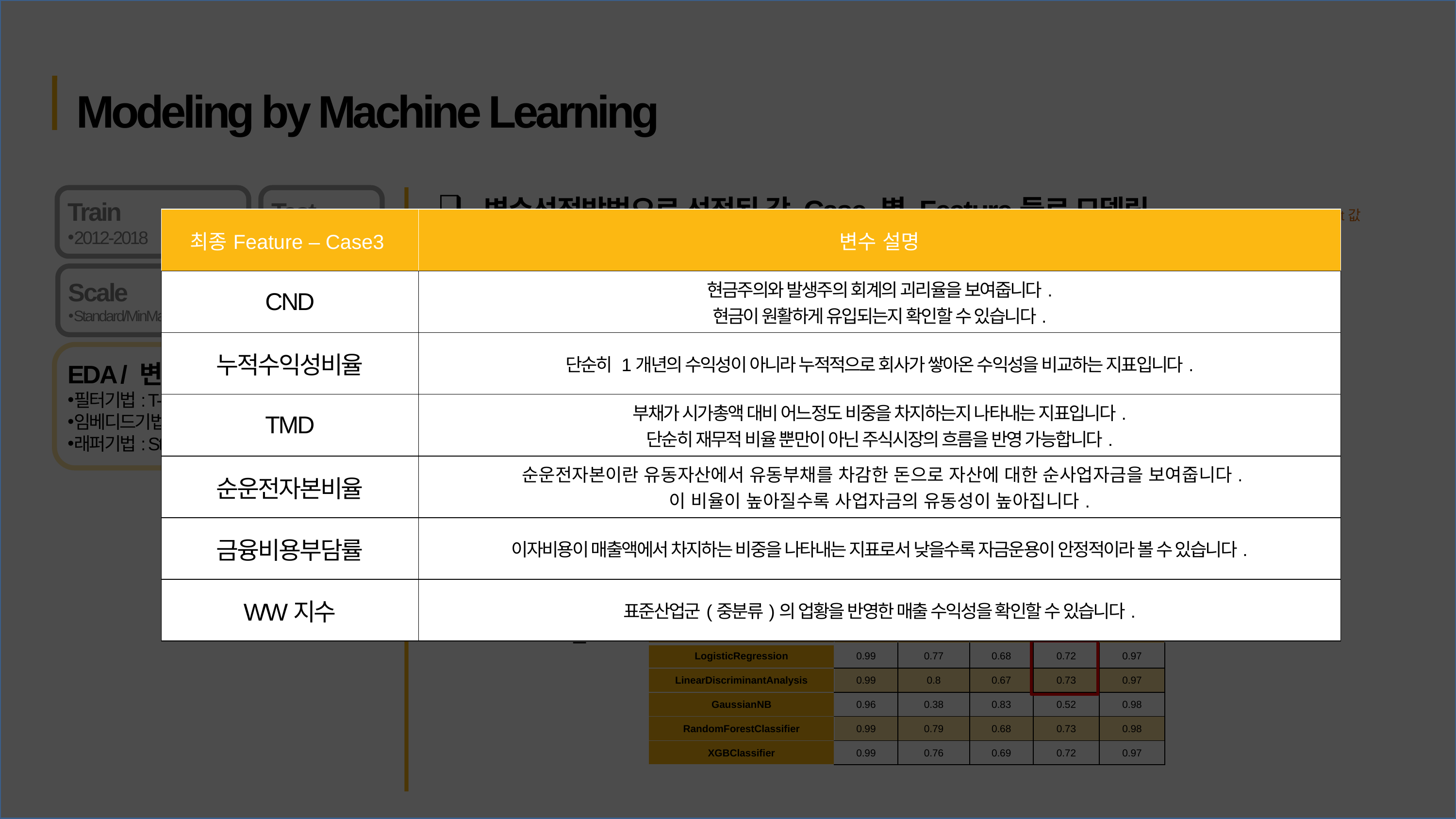

Modeling by Machine Learning

Train
2012-2018
Test
2018-2019
변수선정방법으로 선정된 각 Case 별 Feature들로 모델링 *Hyperparameters는 default값
| 최종Feature – Case3 | 변수 설명 |
| --- | --- |
| CND | 현금주의와 발생주의 회계의 괴리율을 보여줍니다. 현금이 원활하게 유입되는지 확인할 수 있습니다. |
| 누적수익성비율 | 단순히 1개년의 수익성이 아니라 누적적으로 회사가 쌓아온 수익성을 비교하는 지표입니다. |
| TMD | 부채가 시가총액 대비 어느정도 비중을 차지하는지 나타내는 지표입니다. 단순히 재무적 비율 뿐만이 아닌 주식시장의 흐름을 반영 가능합니다. |
| 순운전자본비율 | 순운전자본이란 유동자산에서 유동부채를 차감한 돈으로 자산에 대한 순사업자금을 보여줍니다. 이 비율이 높아질수록 사업자금의 유동성이 높아집니다. |
| 금융비용부담률 | 이자비용이 매출액에서 차지하는 비중을 나타내는 지표로서 낮을수록 자금운용이 안정적이라 볼 수 있습니다. |
| WW지수 | 표준산업군(중분류)의 업황을 반영한 매출 수익성을 확인할 수 있습니다. |
Case_1
| model | accuracy | precision | recall | f1\_score | auc\_score |
| --- | --- | --- | --- | --- | --- |
| LogisticRegression | 0.98 | 0.78 | 0.61 | 0.68 | 0.97 |
| LinearDiscriminantAnalysis | 0.98 | 0.80 | 0.61 | 0.69 | 0.97 |
| GaussianNB | 0.96 | 0.41 | 0.81 | 0.54 | 0.98 |
| RandomForestClassifier | 0.99 | 0.82 | 0.77 | 0.79 | 0.99 |
| XGBClassifier | 0.99 | 0.83 | 0.70 | 0.76 | 0.98 |
Scale
Standard/MinMax
EDA / 변수선정방법
필터기법: T-test
임베디드기법: Lasso
래퍼기법: Stepwise(bwd,fwd)
Case_2:
| model | accuracy | precision | recall | f1\_score | auc\_score |
| --- | --- | --- | --- | --- | --- |
| LogisticRegression | 0.98 | 0.67 | 0.67 | 0.67 | 0.97 |
| LinearDiscriminantAnalysis | 0.98 | 0.70 | 0.72 | 0.71 | 0.97 |
| GaussianNB | 0.96 | 0.36 | 0.86 | 0.50 | 0.98 |
| RandomForestClassifier | 0.99 | 0.85 | 0.79 | 0.82 | 0.99 |
| XGBClassifier | 0.99 | 0.81 | 0.77 | 0.79 | 0.98 |
| model | accuracy | precision | recall | f1\_score | auc\_score |
| --- | --- | --- | --- | --- | --- |
| LogisticRegression | 0.99 | 0.77 | 0.68 | 0.72 | 0.97 |
| LinearDiscriminantAnalysis | 0.99 | 0.8 | 0.67 | 0.73 | 0.97 |
| GaussianNB | 0.96 | 0.38 | 0.83 | 0.52 | 0.98 |
| RandomForestClassifier | 0.99 | 0.79 | 0.68 | 0.73 | 0.98 |
| XGBClassifier | 0.99 | 0.76 | 0.69 | 0.72 | 0.97 |
Case_3